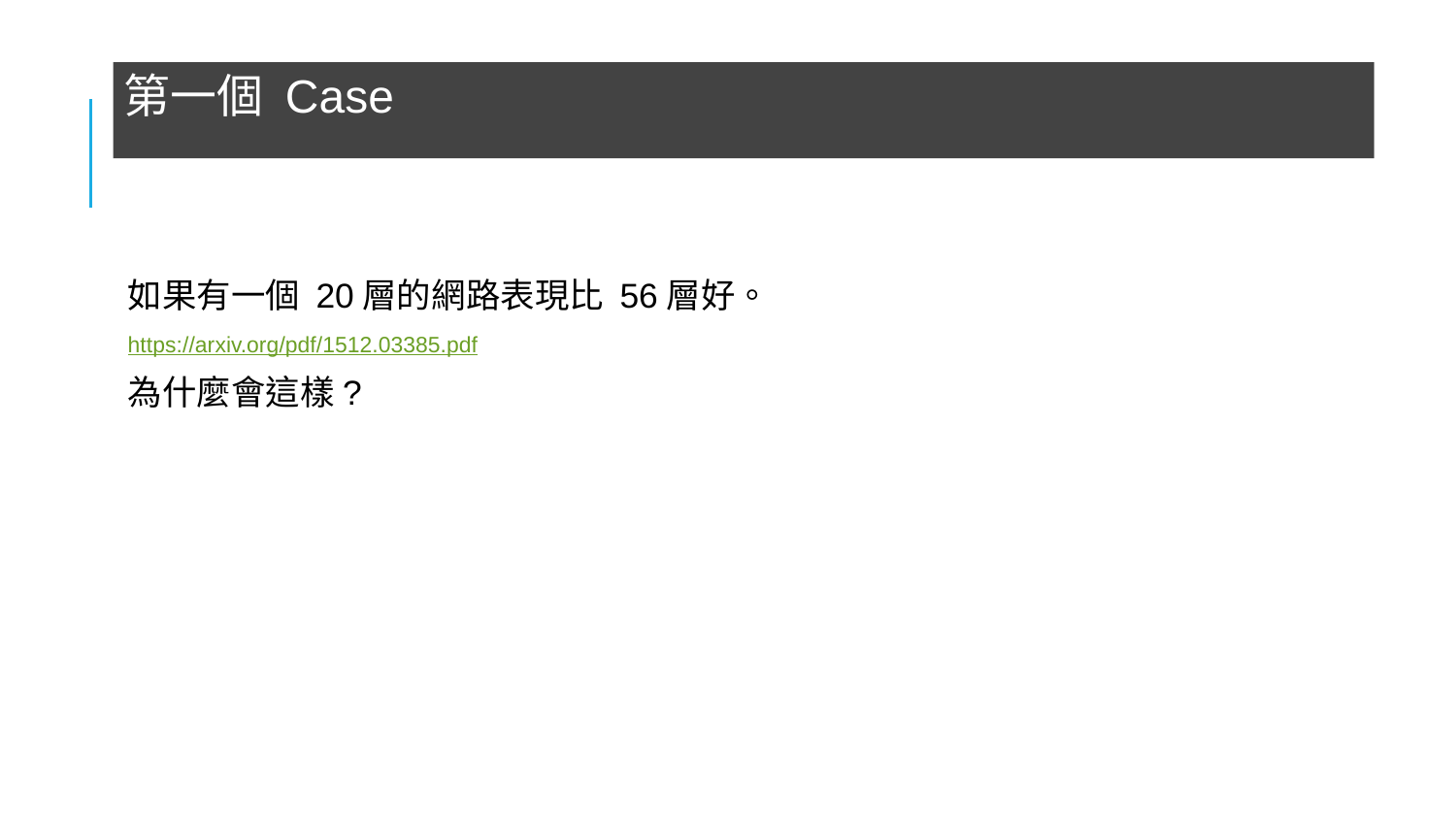

第一個 Case
如果有一個 20層的網路表現比 56層好。
https://arxiv.org/pdf/1512.03385.pdf
為什麼會這樣?